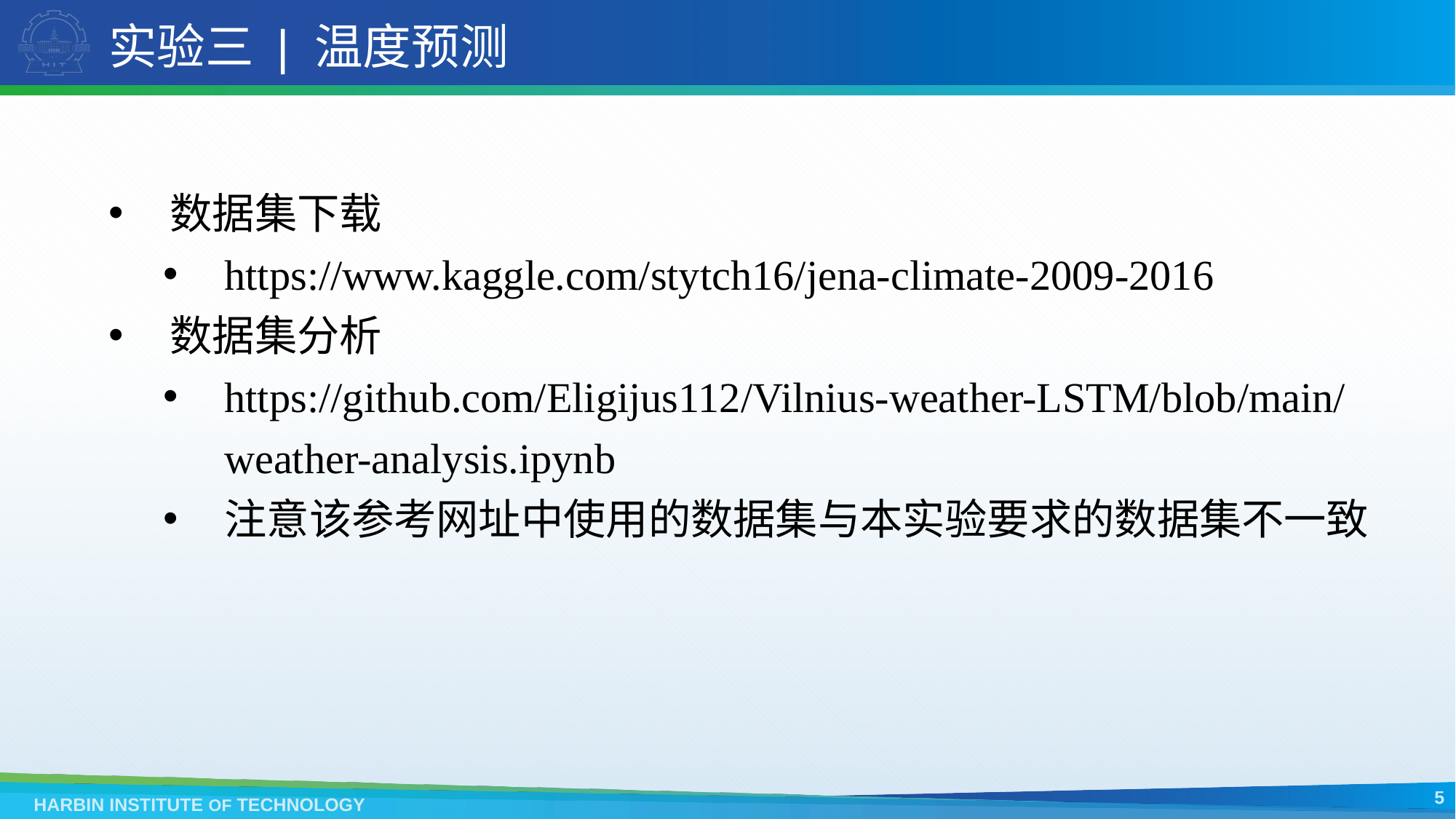

# 实验三 | 温度预测
数据集下载
https://www.kaggle.com/stytch16/jena-climate-2009-2016
数据集分析
https://github.com/Eligijus112/Vilnius-weather-LSTM/blob/main/weather-analysis.ipynb
注意该参考网址中使用的数据集与本实验要求的数据集不一致
5
HARBIN INSTITUTE OF TECHNOLOGY